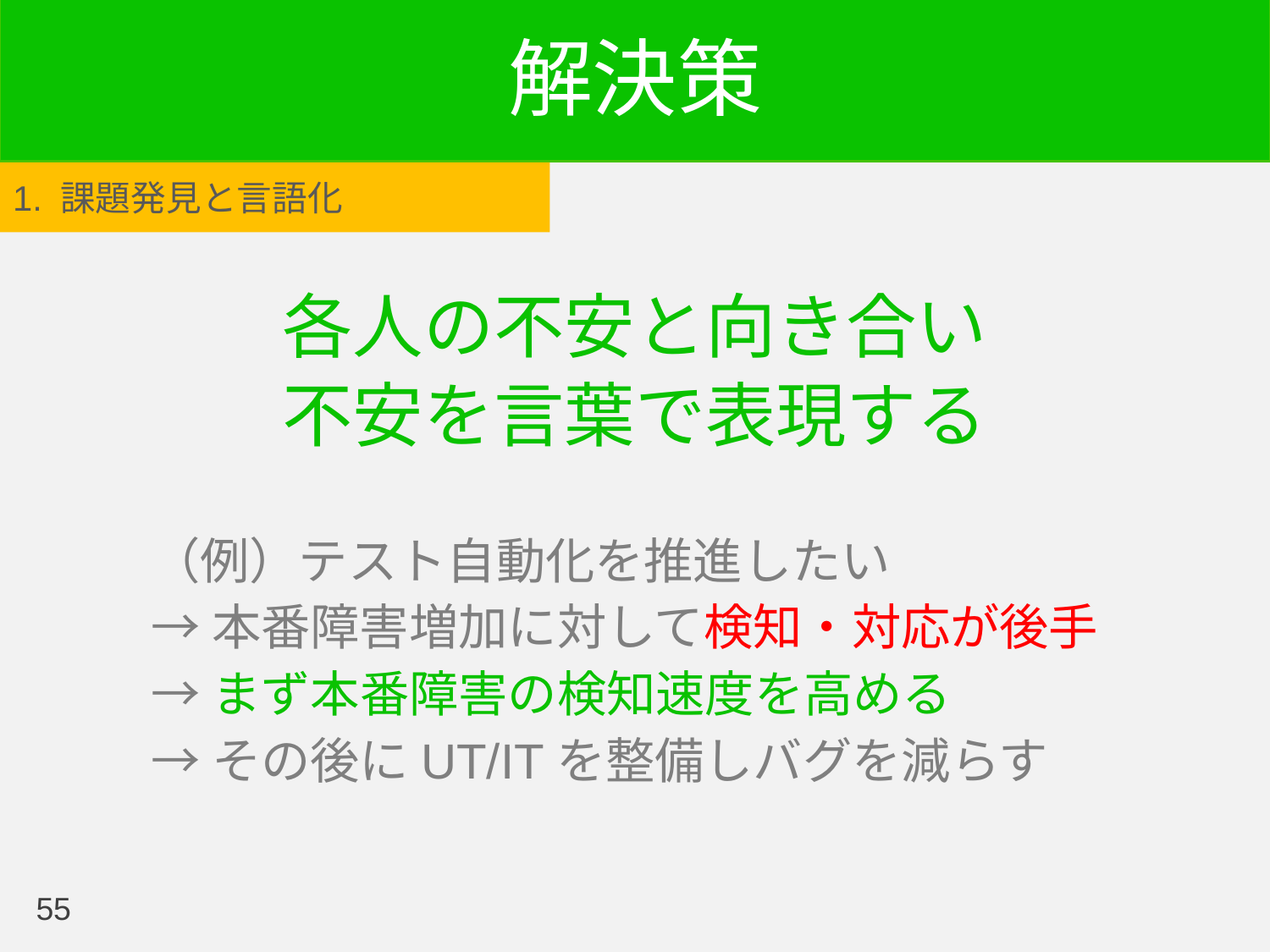

# 解決策
1. 課題発見と言語化
各人の不安と向き合い
不安を言葉で表現する

（例）テスト自動化を推進したい
→本番障害増加に対して検知・対応が後手
→まず本番障害の検知速度を高める
→その後にUT/ITを整備しバグを減らす
55